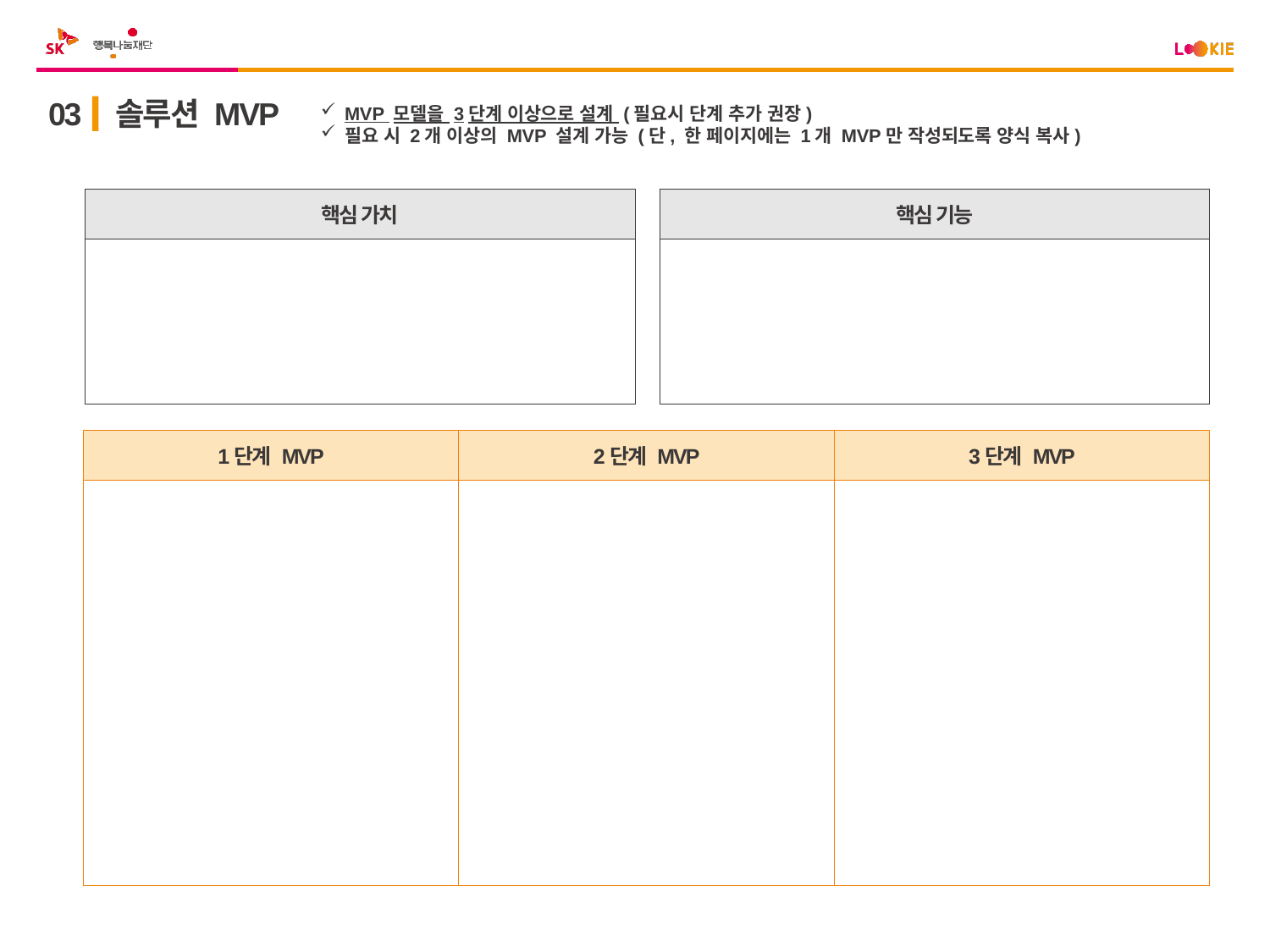

03
솔루션 MVP
MVP 모델을 3단계 이상으로 설계 (필요시 단계 추가 권장)
필요 시 2개 이상의 MVP 설계 가능 (단, 한 페이지에는 1개 MVP만 작성되도록 양식 복사)

| 핵심 가치 |
| --- |
|  |
| 핵심 기능 |
| --- |
|  |
| 1단계 MVP | 2단계 MVP | 3단계 MVP |
| --- | --- | --- |
|  |  |  |